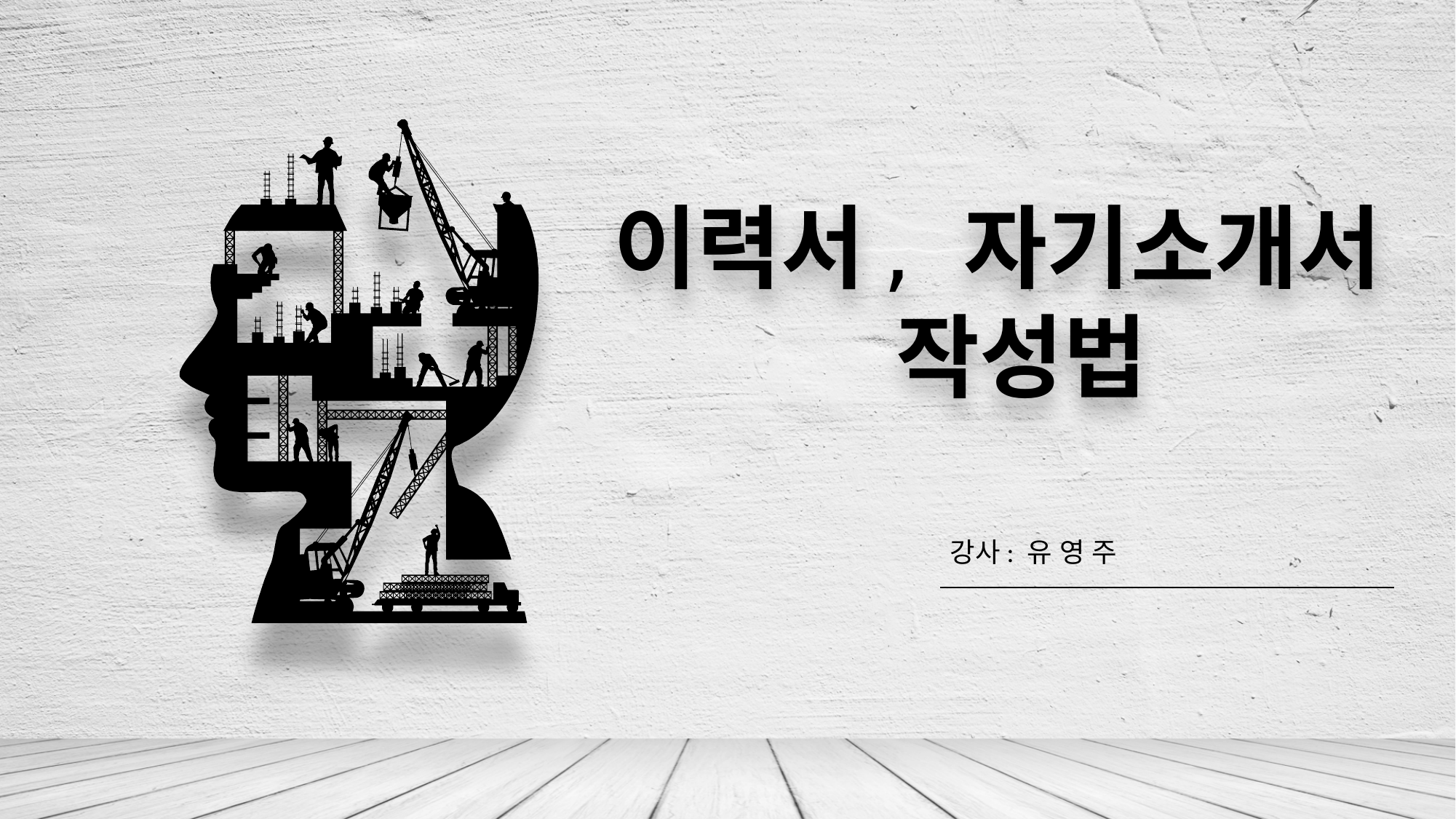

이력서, 자기소개서
작성법
강사: 유 영 주